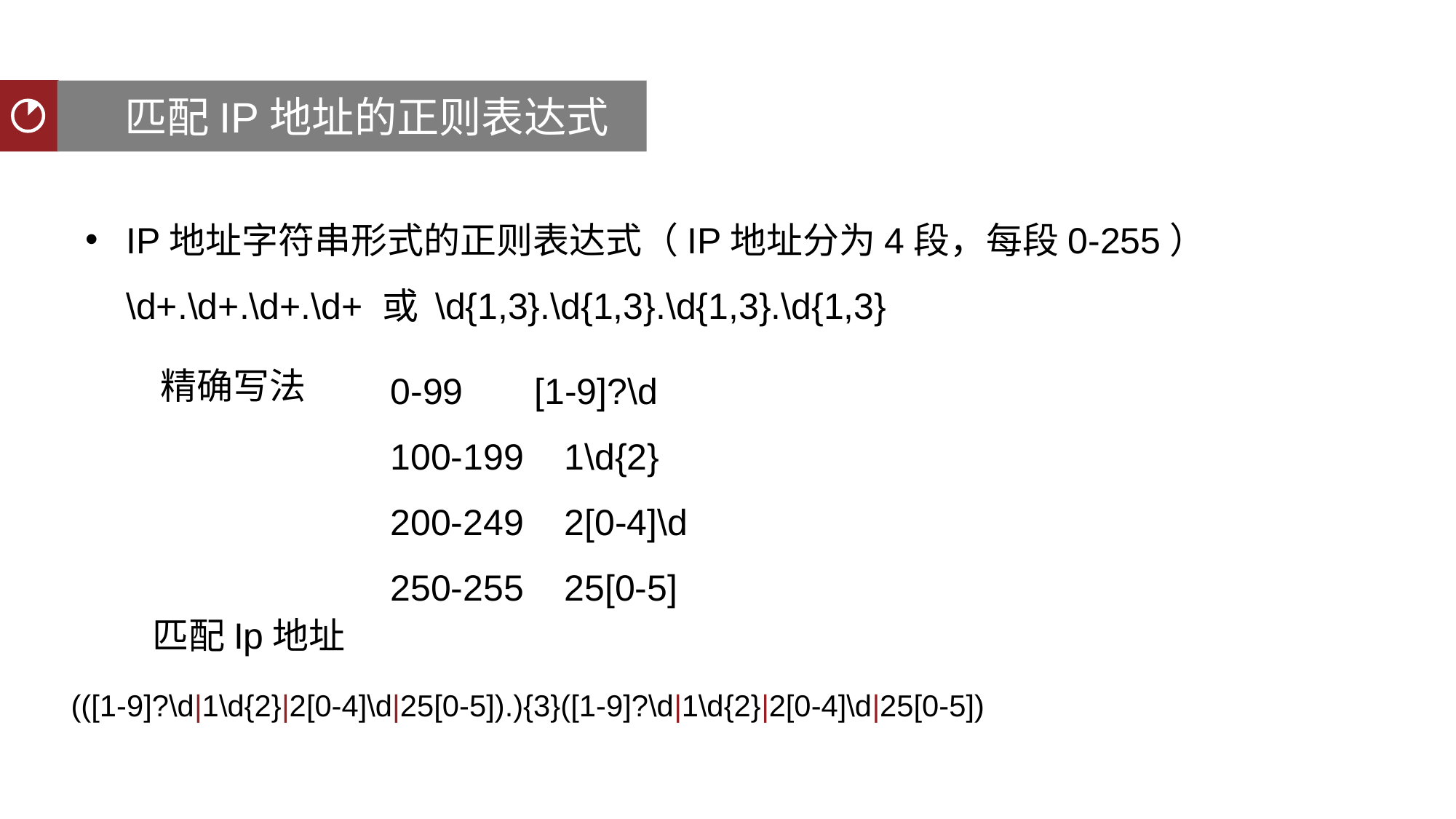

匹配IP地址的正则表达式

聚类分析
IP地址字符串形式的正则表达式（IP地址分为4段，每段0-255）
    \d+.\d+.\d+.\d+ 或 \d{1,3}.\d{1,3}.\d{1,3}.\d{1,3}
0-99       [1-9]?\d
100-199    1\d{2}
200-249    2[0-4]\d
250-255    25[0-5]
精确写法
匹配Ip地址
(([1-9]?\d|1\d{2}|2[0-4]\d|25[0-5]).){3}([1-9]?\d|1\d{2}|2[0-4]\d|25[0-5])